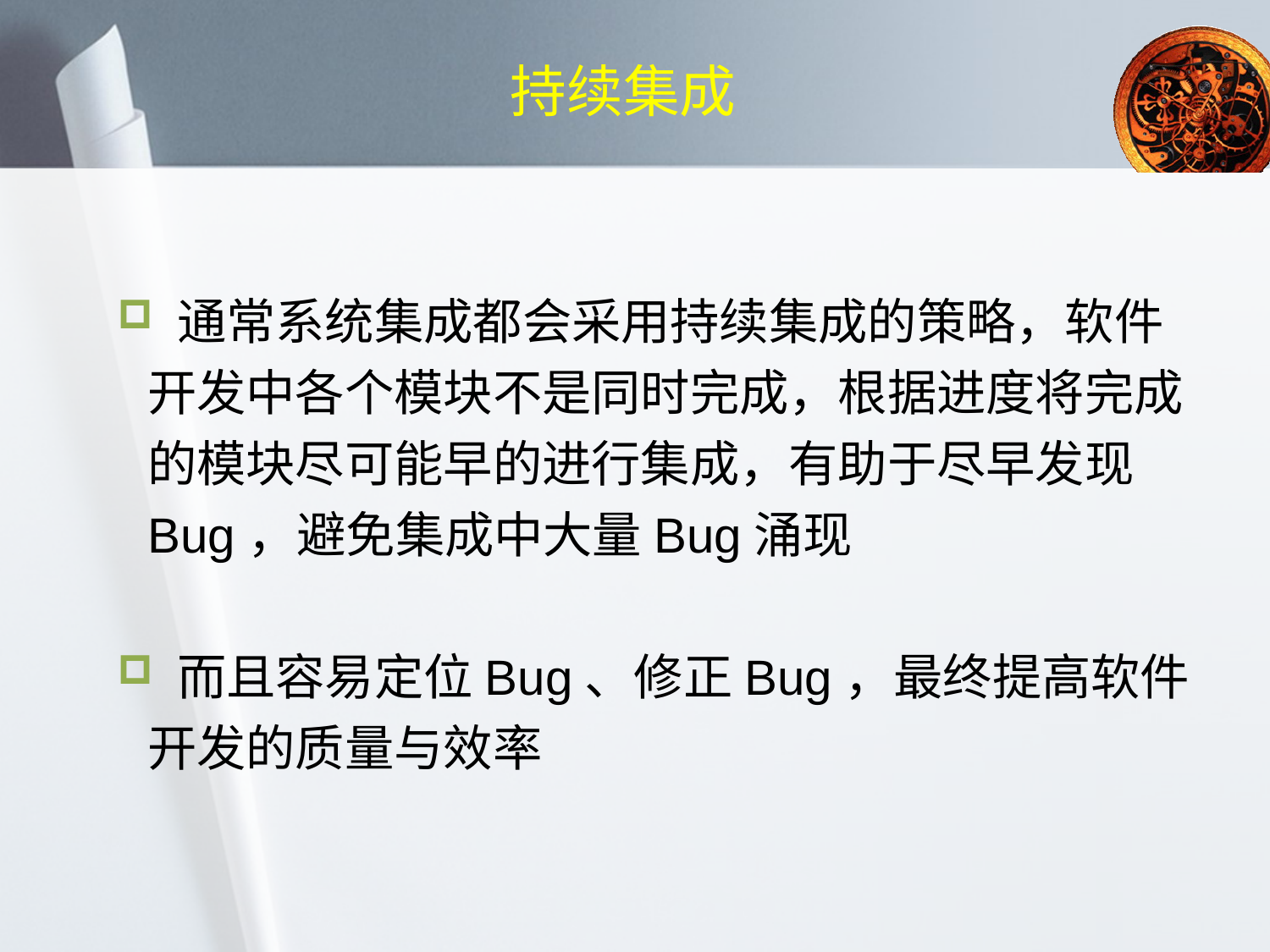

# 持续集成
 通常系统集成都会采用持续集成的策略，软件开发中各个模块不是同时完成，根据进度将完成的模块尽可能早的进行集成，有助于尽早发现Bug，避免集成中大量Bug涌现

 而且容易定位Bug、修正Bug，最终提高软件开发的质量与效率